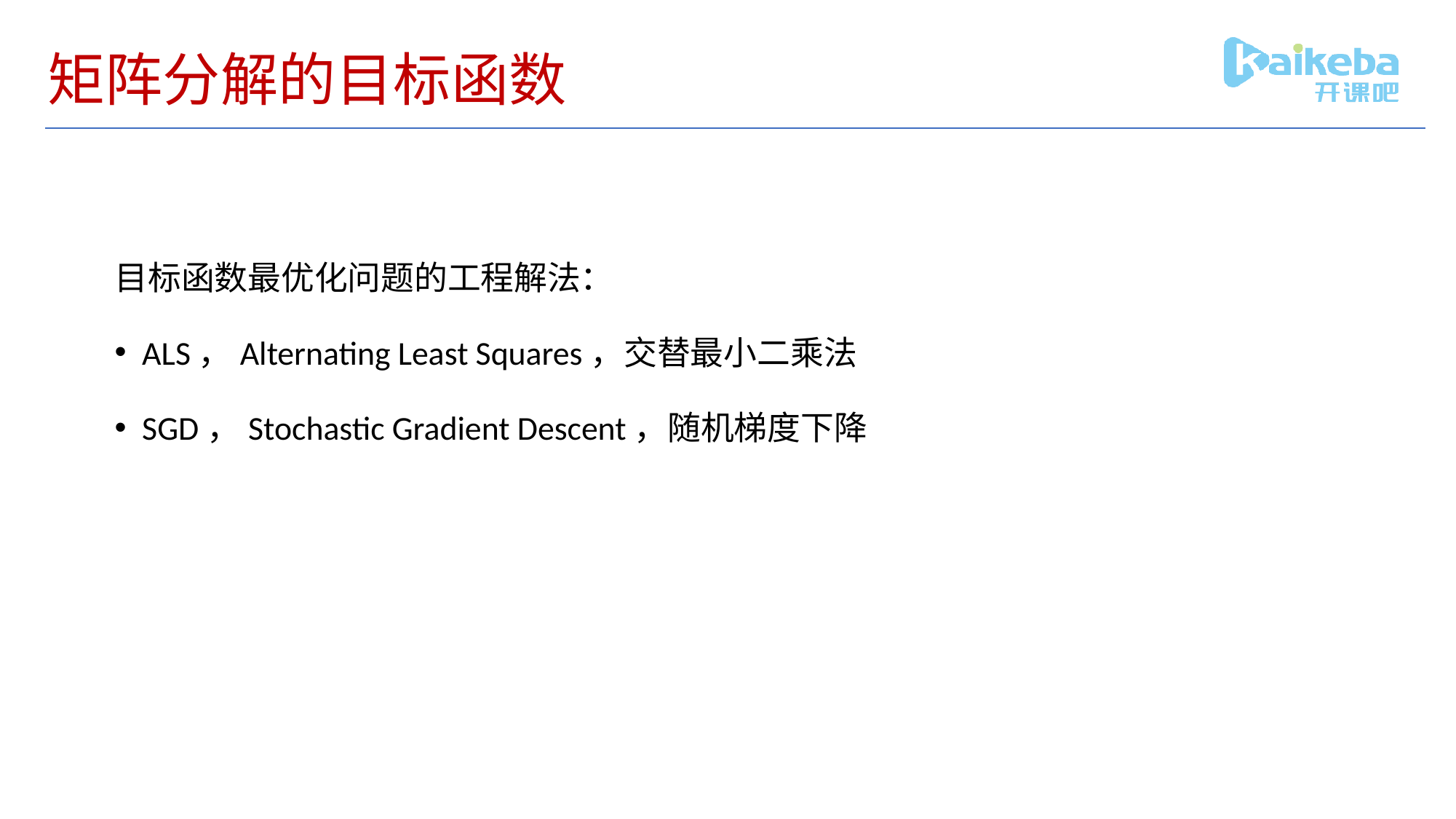

# 矩阵分解的目标函数
目标函数最优化问题的工程解法：
ALS，Alternating Least Squares，交替最小二乘法
SGD，Stochastic Gradient Descent，随机梯度下降